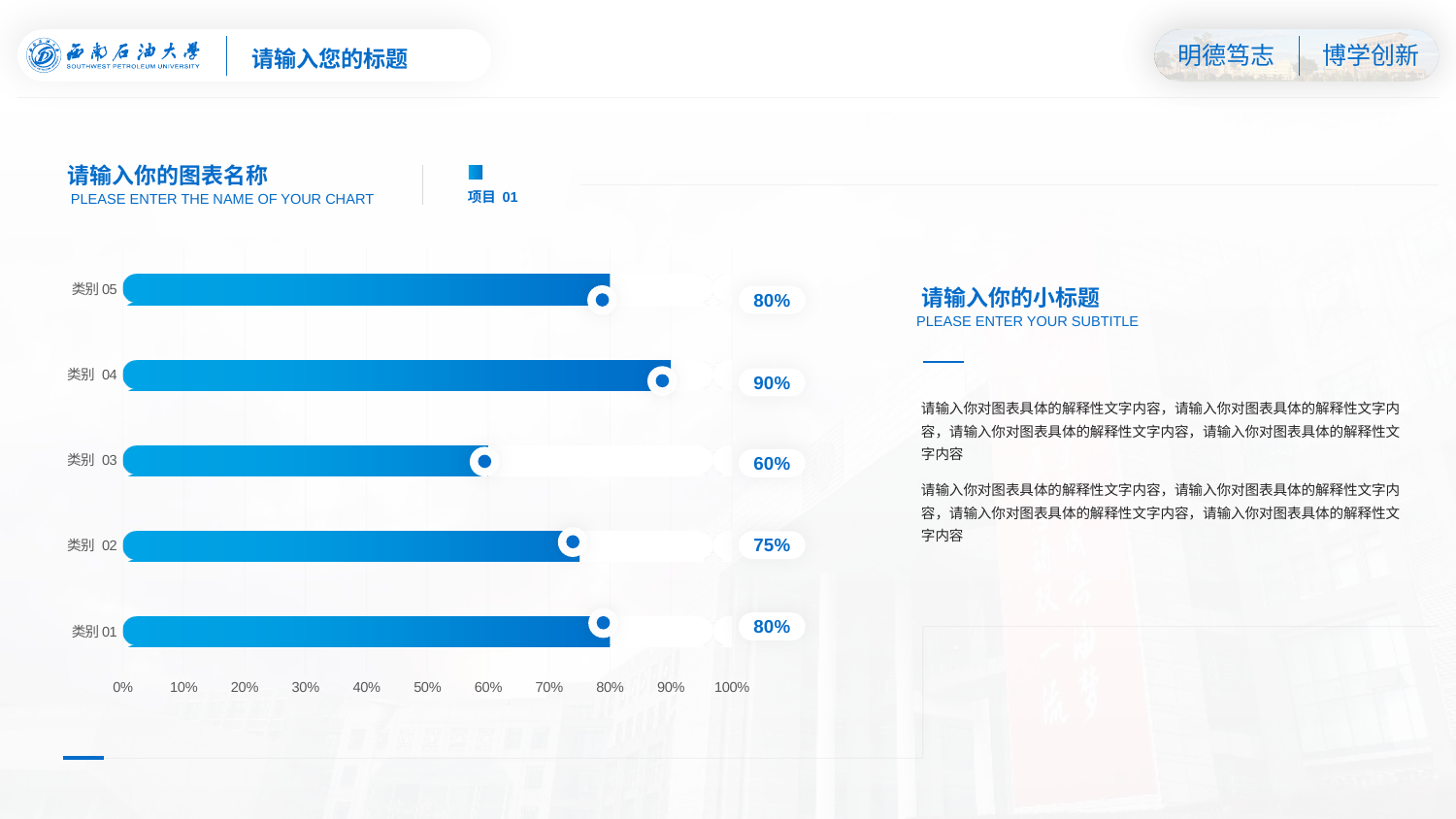

请输入您的标题
请输入你的图表名称

项目 01
PLEASE ENTER THE NAME OF YOUR CHART

### Chart

| Category | 系列 1 | 系列 2 |
|---|---|---|
| 类别01 | 1.0 | 0.8 |
| 类别 02 | 1.0 | 0.75 |
| 类别 03 | 1.0 | 0.6 |
| 类别 04 | 1.0 | 0.9 |
| 类别05 | 1.0 | 0.8 |
请输入你的小标题
80%

PLEASE ENTER YOUR SUBTITLE
90%

请输入你对图表具体的解释性文字内容，请输入你对图表具体的解释性文字内容，请输入你对图表具体的解释性文字内容，请输入你对图表具体的解释性文字内容
60%

请输入你对图表具体的解释性文字内容，请输入你对图表具体的解释性文字内容，请输入你对图表具体的解释性文字内容，请输入你对图表具体的解释性文字内容
75%

80%